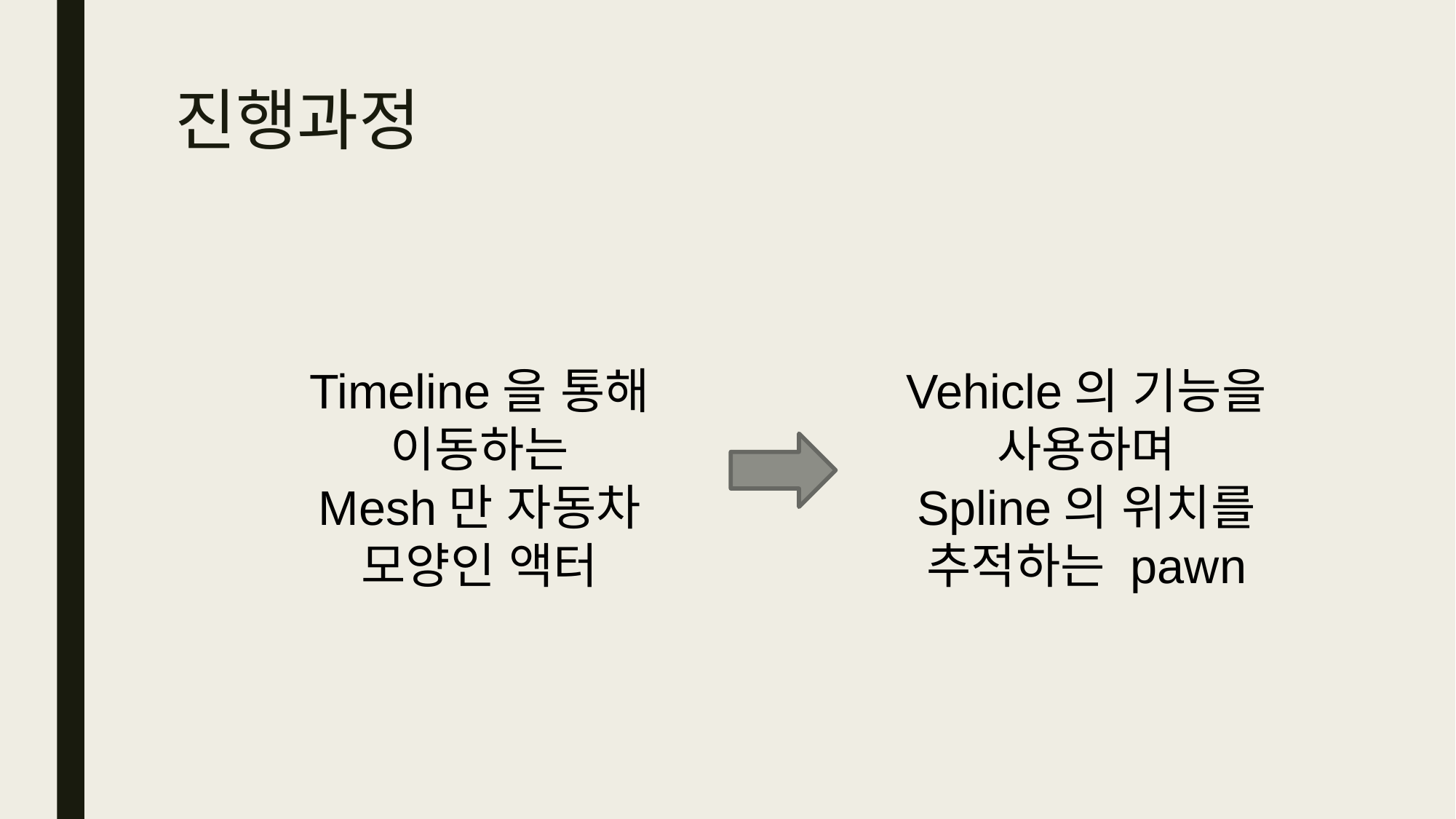

# 진행과정
Timeline을 통해 이동하는
Mesh만 자동차 모양인 액터
Vehicle의 기능을 사용하며
Spline의 위치를 추적하는 pawn